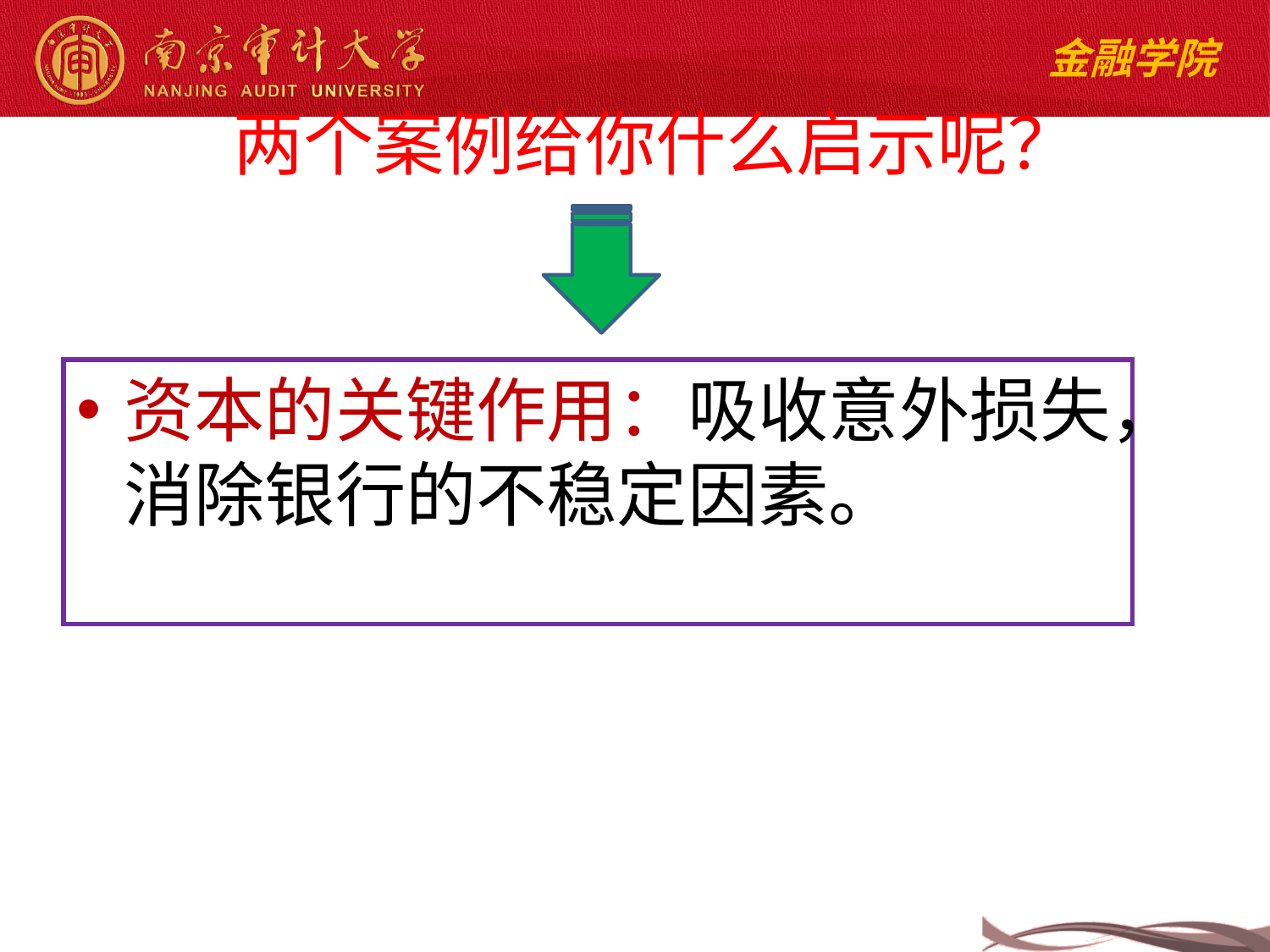

两个案例给你什么启示呢？

资本的关键作用：吸收意外损失，消除银行的不稳定因素。